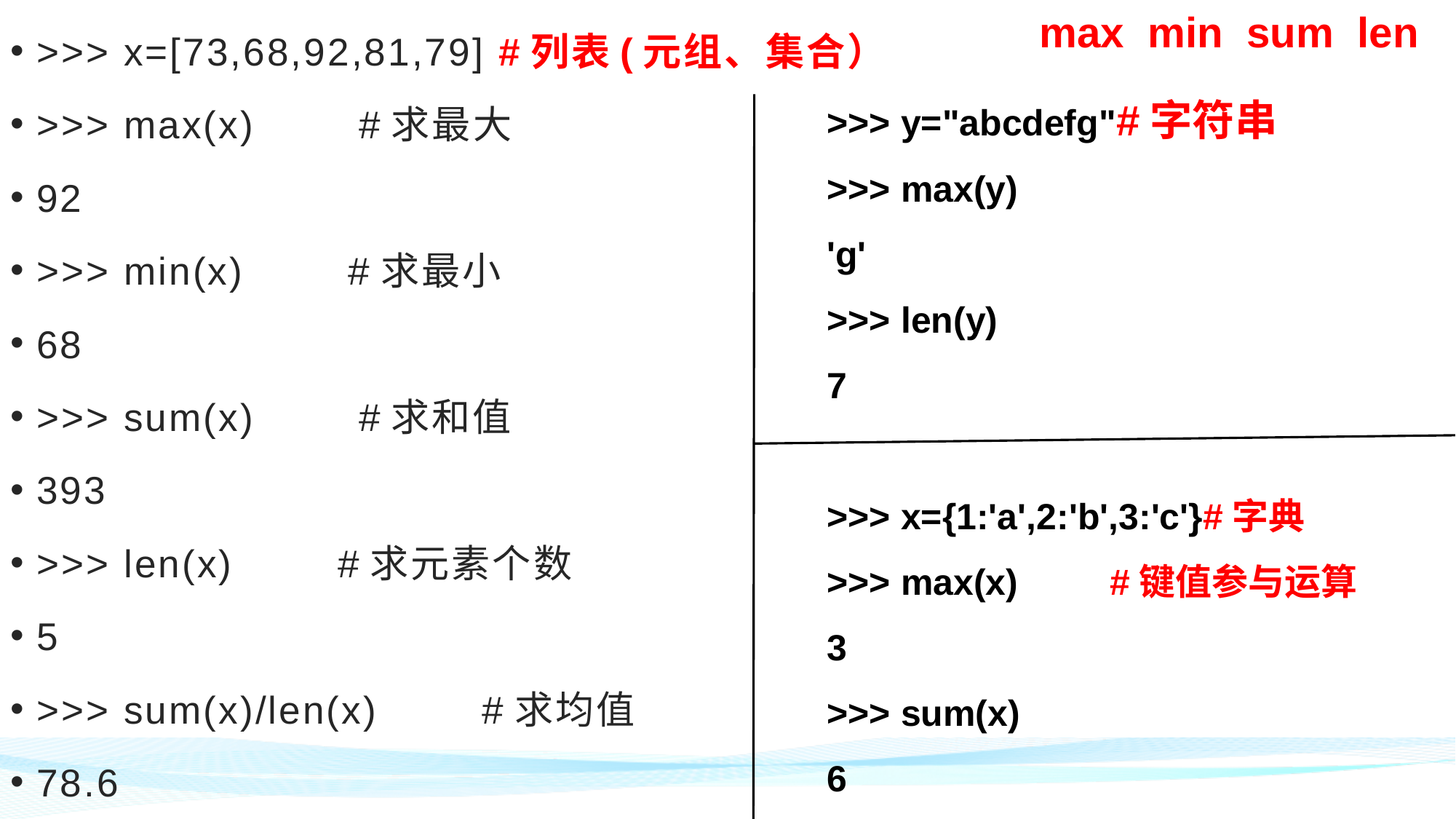

max  min  sum  len
>>> x=[73,68,92,81,79] #列表(元组、集合）
>>> max(x)        #求最大
92
>>> min(x)        #求最小
68
>>> sum(x)        #求和值
393
>>> len(x)        #求元素个数
5
>>> sum(x)/len(x)        #求均值
78.6
>>> y="abcdefg"#字符串
>>> max(y)
'g'
>>> len(y)
7

>>> x={1:'a',2:'b',3:'c'}#字典
>>> max(x)         #键值参与运算
3
>>> sum(x)
6